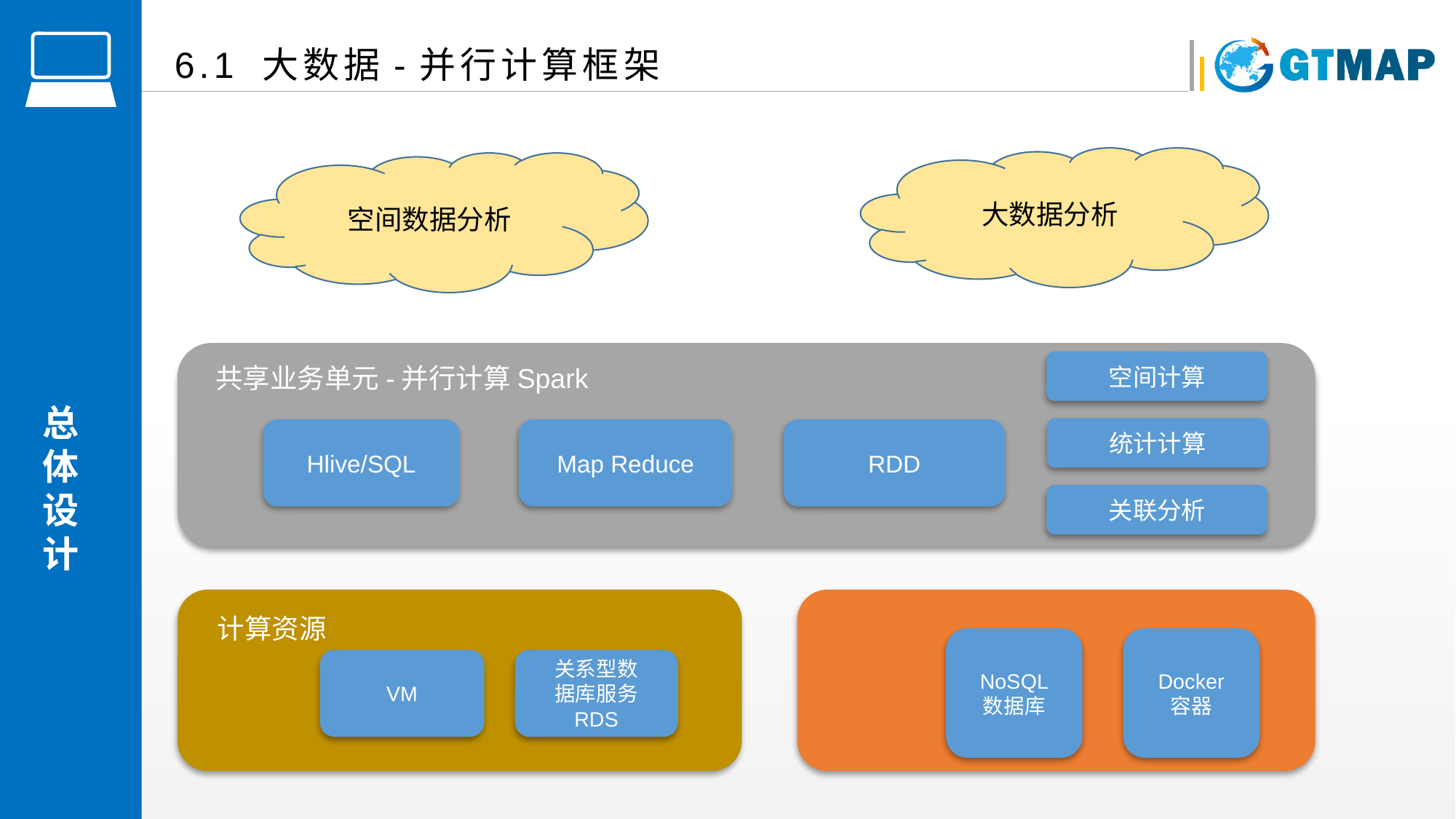

6.1 大数据-并行计算框架
大数据分析
空间数据分析

空间计算
共享业务单元-并行计算Spark
统计计算
RDD
Hlive/SQL
Map Reduce
关联分析

计算资源
NoSQL
数据库
Docker
容器
关系型数
据库服务
RDS
VM